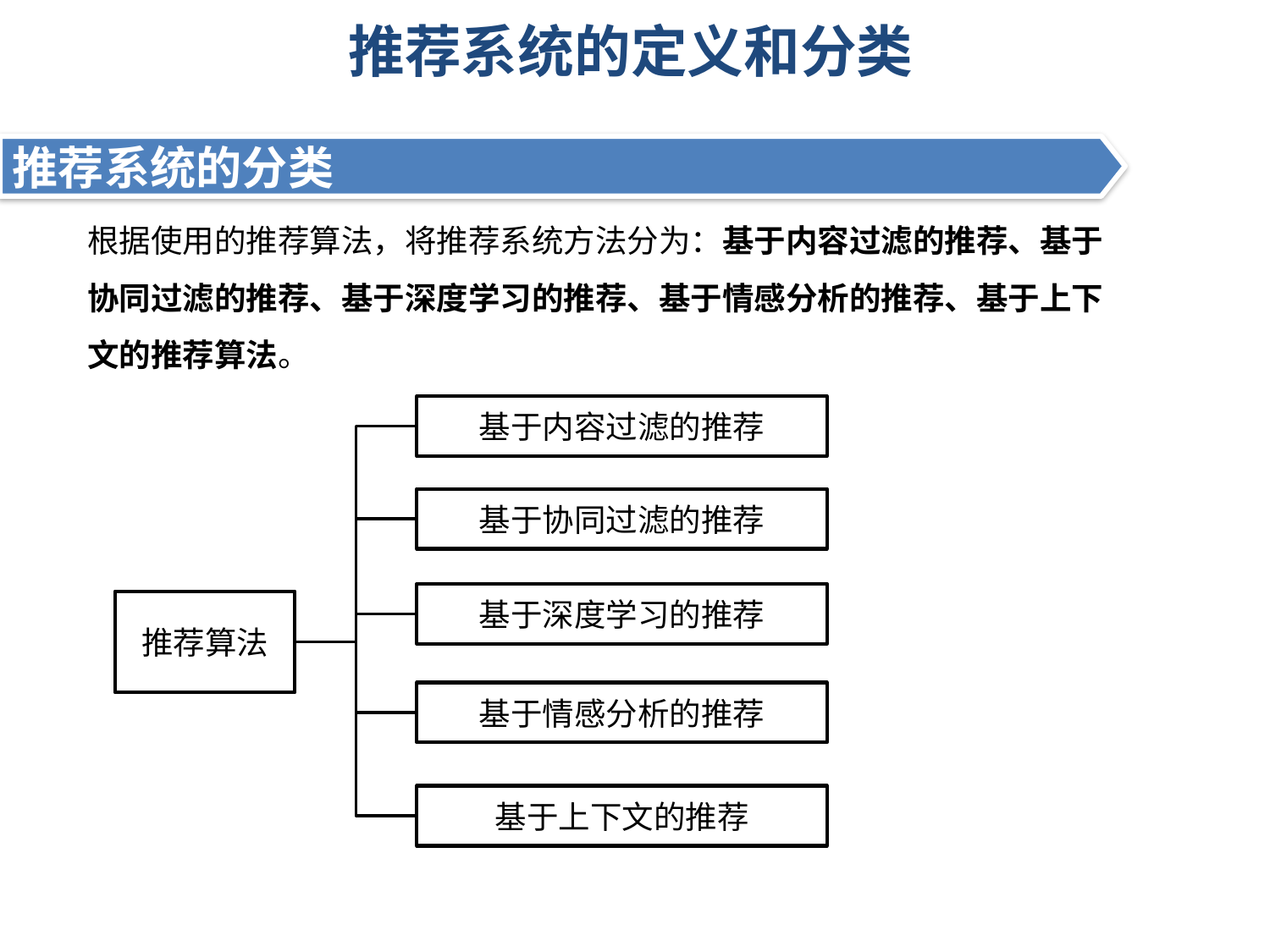

# 推荐系统的定义和分类
推荐系统的分类
根据使用的推荐算法，将推荐系统方法分为：基于内容过滤的推荐、基于协同过滤的推荐、基于深度学习的推荐、基于情感分析的推荐、基于上下文的推荐算法。
基于内容过滤的推荐
基于协同过滤的推荐
基于深度学习的推荐
推荐算法
基于情感分析的推荐
基于上下文的推荐
25